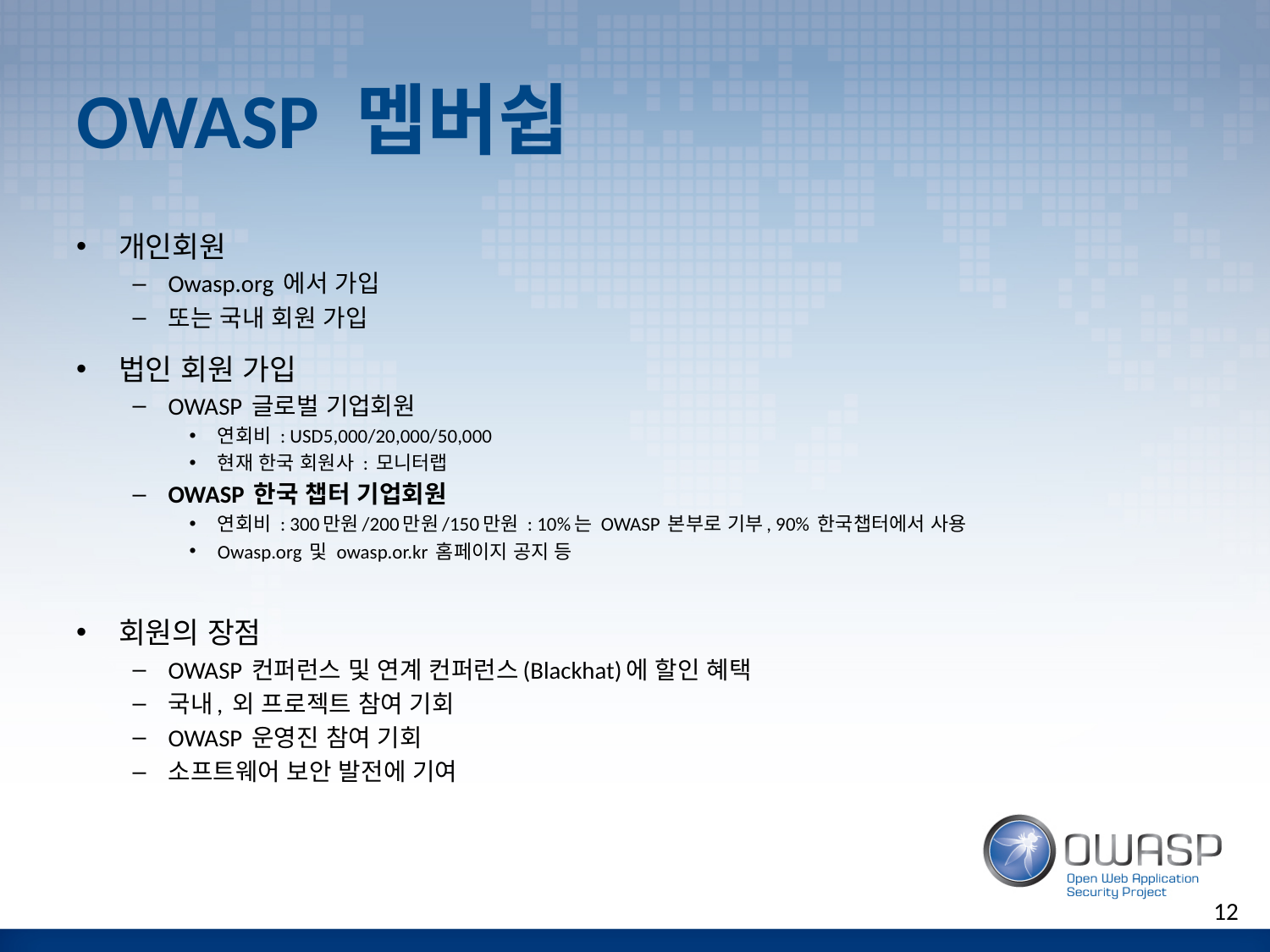

# OWASP 멥버쉽
개인회원
Owasp.org 에서 가입
또는 국내 회원 가입

법인 회원 가입
OWASP 글로벌 기업회원
연회비 : USD5,000/20,000/50,000
현재 한국 회원사 : 모니터랩
OWASP 한국 챕터 기업회원
연회비 : 300만원/200만원/150만원 : 10%는 OWASP 본부로 기부, 90% 한국챕터에서 사용
Owasp.org 및 owasp.or.kr 홈페이지 공지 등

회원의 장점
OWASP 컨퍼런스 및 연계 컨퍼런스(Blackhat)에 할인 혜택
국내, 외 프로젝트 참여 기회
OWASP 운영진 참여 기회
소프트웨어 보안 발전에 기여
12